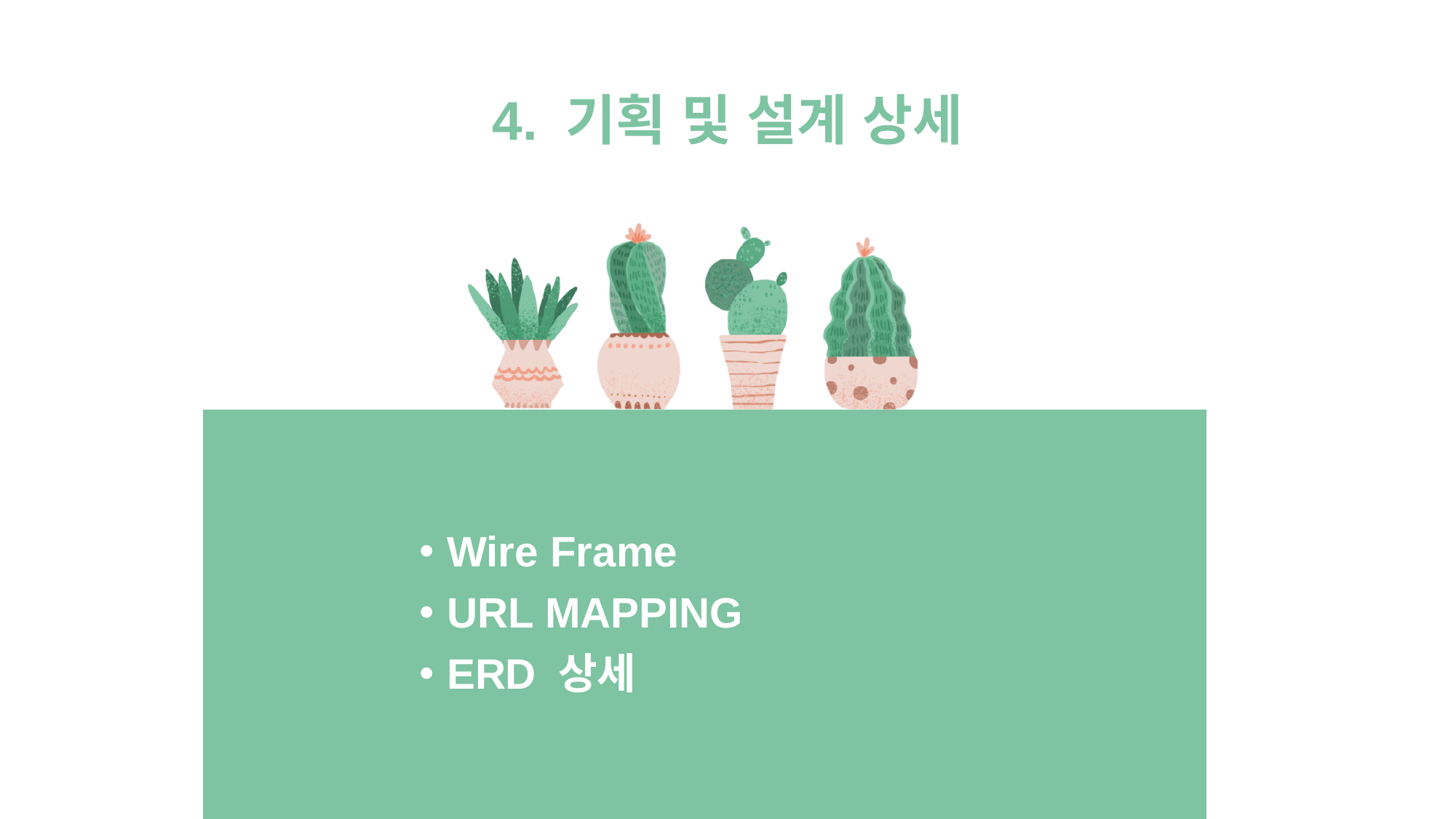

# 4. 기획 및 설계 상세
Wire Frame
URL MAPPING
ERD 상세